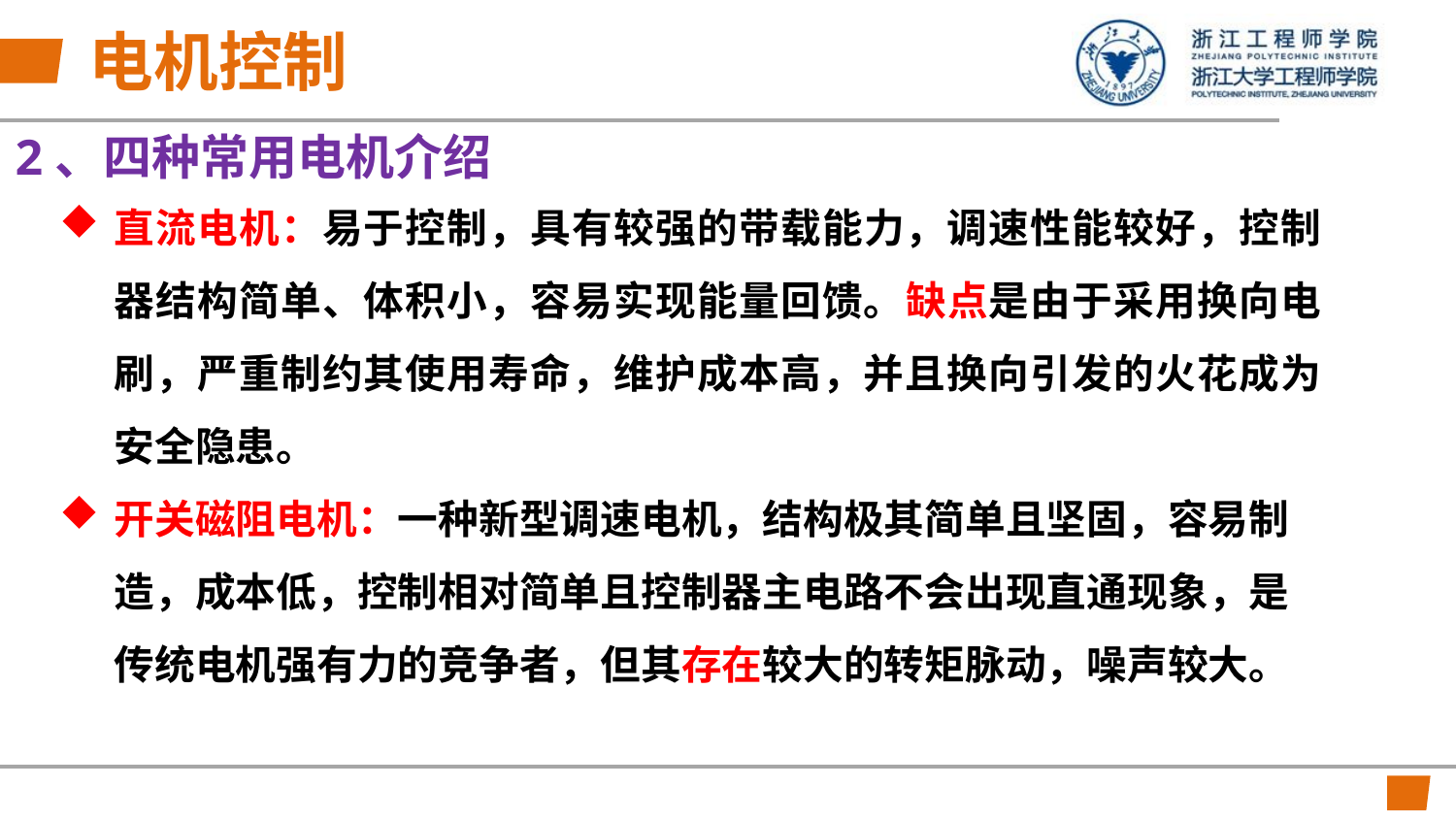

# 电机控制
2、四种常用电机介绍
直流电机：易于控制，具有较强的带载能力，调速性能较好，控制器结构简单、体积小，容易实现能量回馈。缺点是由于采用换向电刷，严重制约其使用寿命，维护成本高，并且换向引发的火花成为安全隐患。
开关磁阻电机：一种新型调速电机，结构极其简单且坚固，容易制造，成本低，控制相对简单且控制器主电路不会出现直通现象，是传统电机强有力的竞争者，但其存在较大的转矩脉动，噪声较大。
4